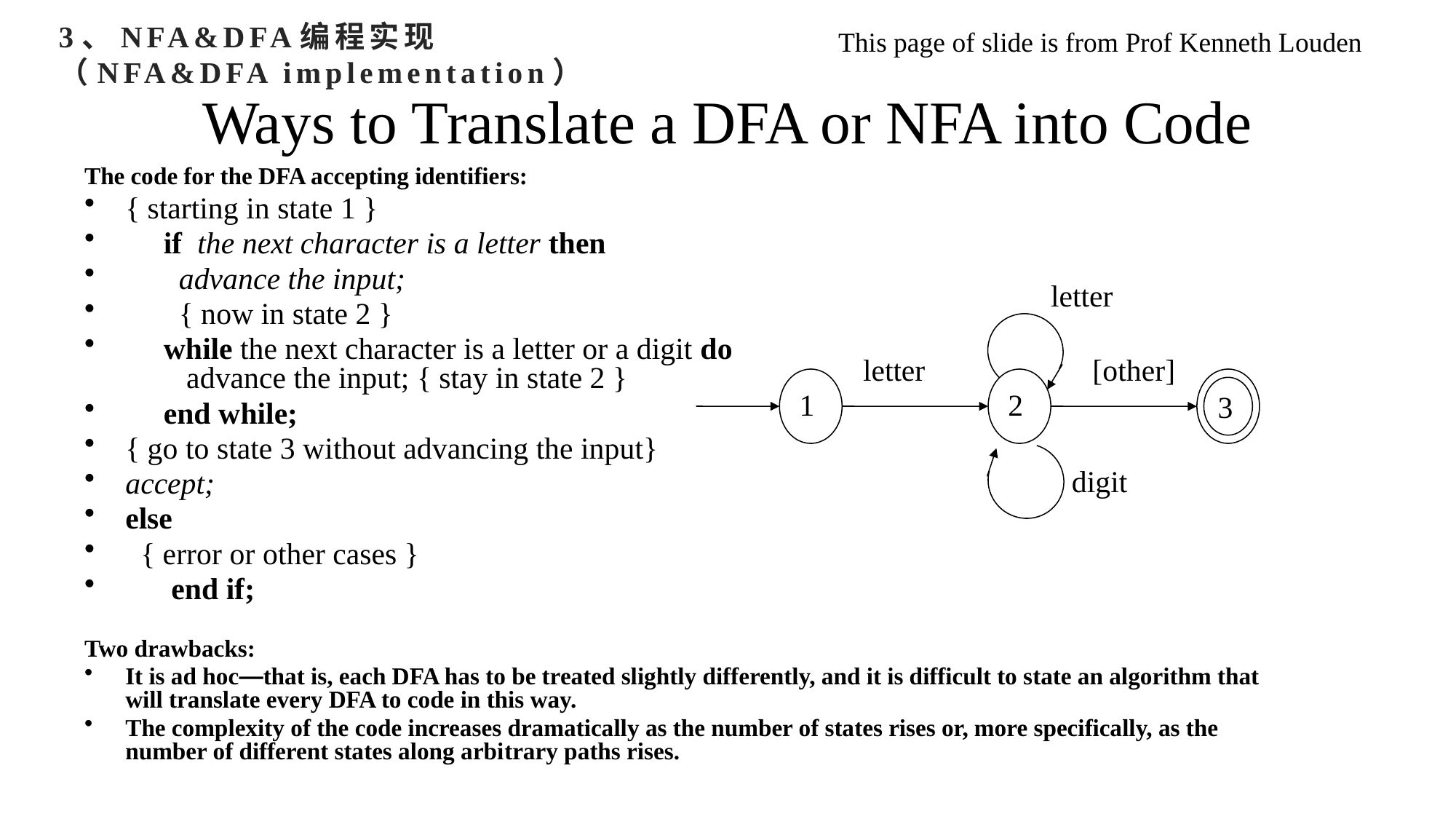

3、NFA&DFA编程实现
（NFA&DFA implementation）
This page of slide is from Prof Kenneth Louden
# Ways to Translate a DFA or NFA into Code
The code for the DFA accepting identifiers:
{ starting in state 1 }
     if  the next character is a letter then
       advance the input;
       { now in state 2 }
     while the next character is a letter or a digit do
        advance the input; { stay in state 2 }
     end while;
{ go to state 3 without advancing the input}
accept;
else
  { error or other cases }
      end if;

Two drawbacks:
It is ad hoc—that is, each DFA has to be treated slightly differently, and it is difficult to state an algorithm that will translate every DFA to code in this way.
The complexity of the code increases dramatically as the number of states rises or, more specifically, as the number of different states along arbi­trary paths rises.

letter

letter
[other]
1
2

3

digit
39